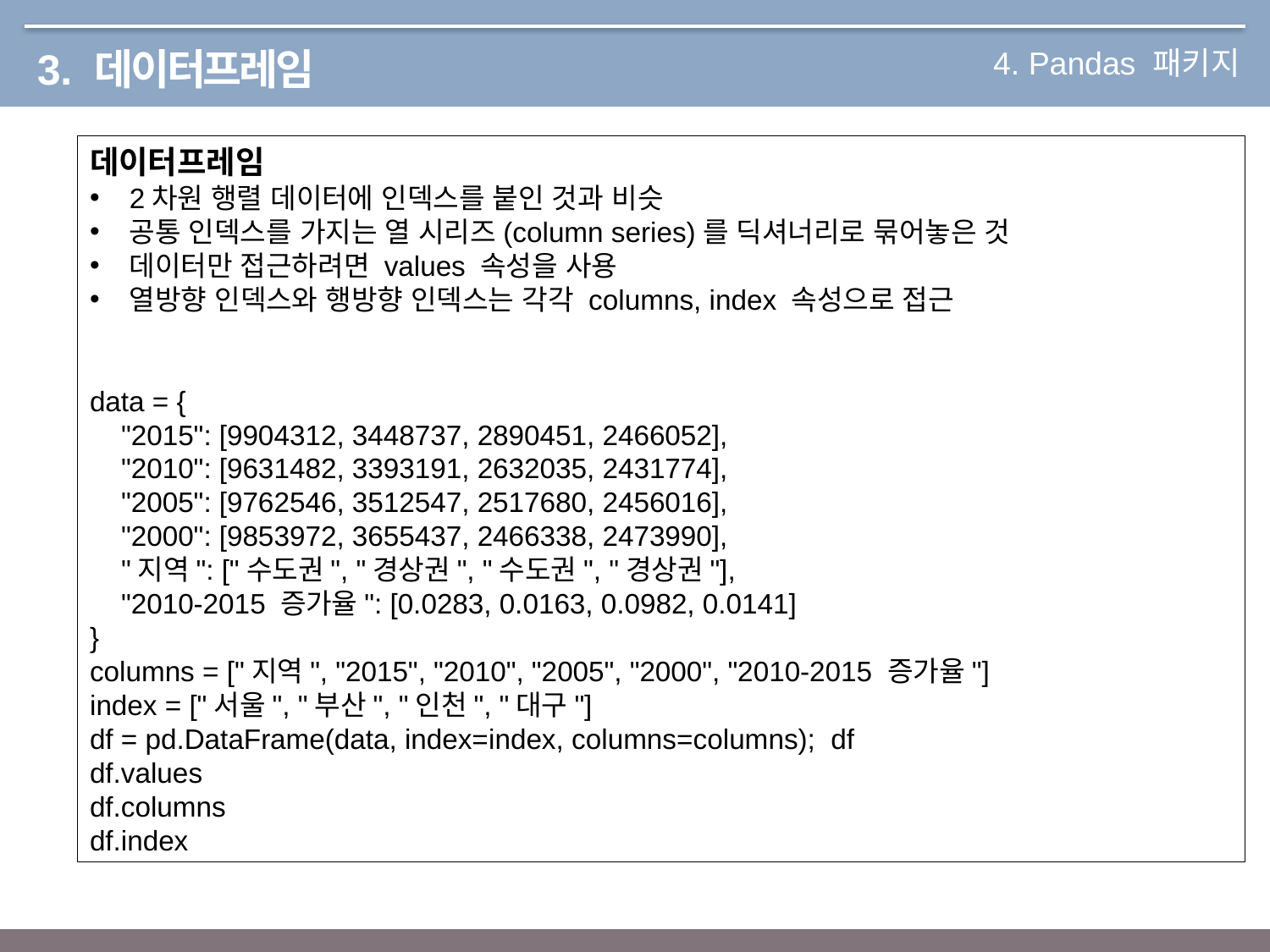

4. Pandas 패키지
3. 데이터프레임
데이터프레임
2차원 행렬 데이터에 인덱스를 붙인 것과 비슷
공통 인덱스를 가지는 열 시리즈(column series)를 딕셔너리로 묶어놓은 것
데이터만 접근하려면 values 속성을 사용
열방향 인덱스와 행방향 인덱스는 각각 columns, index 속성으로 접근

data = {
    "2015": [9904312, 3448737, 2890451, 2466052],
    "2010": [9631482, 3393191, 2632035, 2431774],
    "2005": [9762546, 3512547, 2517680, 2456016],
    "2000": [9853972, 3655437, 2466338, 2473990],
    "지역": ["수도권", "경상권", "수도권", "경상권"],
    "2010-2015 증가율": [0.0283, 0.0163, 0.0982, 0.0141]
}
columns = ["지역", "2015", "2010", "2005", "2000", "2010-2015 증가율"]
index = ["서울", "부산", "인천", "대구"]
df = pd.DataFrame(data, index=index, columns=columns);  df
df.values
df.columns
df.index